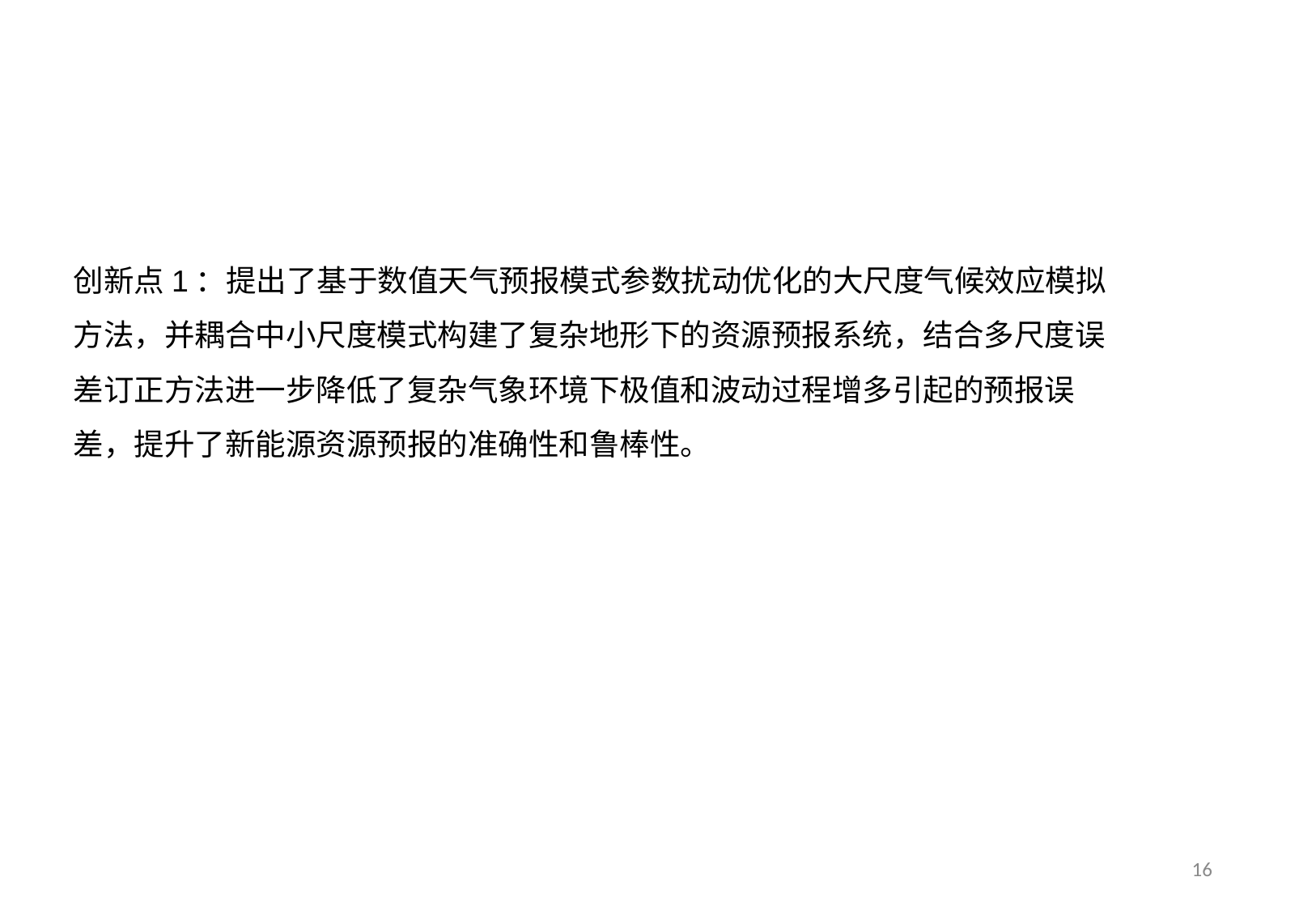

创新点1：提出了基于数值天气预报模式参数扰动优化的大尺度气候效应模拟方法，并耦合中小尺度模式构建了复杂地形下的资源预报系统，结合多尺度误差订正方法进一步降低了复杂气象环境下极值和波动过程增多引起的预报误差，提升了新能源资源预报的准确性和鲁棒性。
16